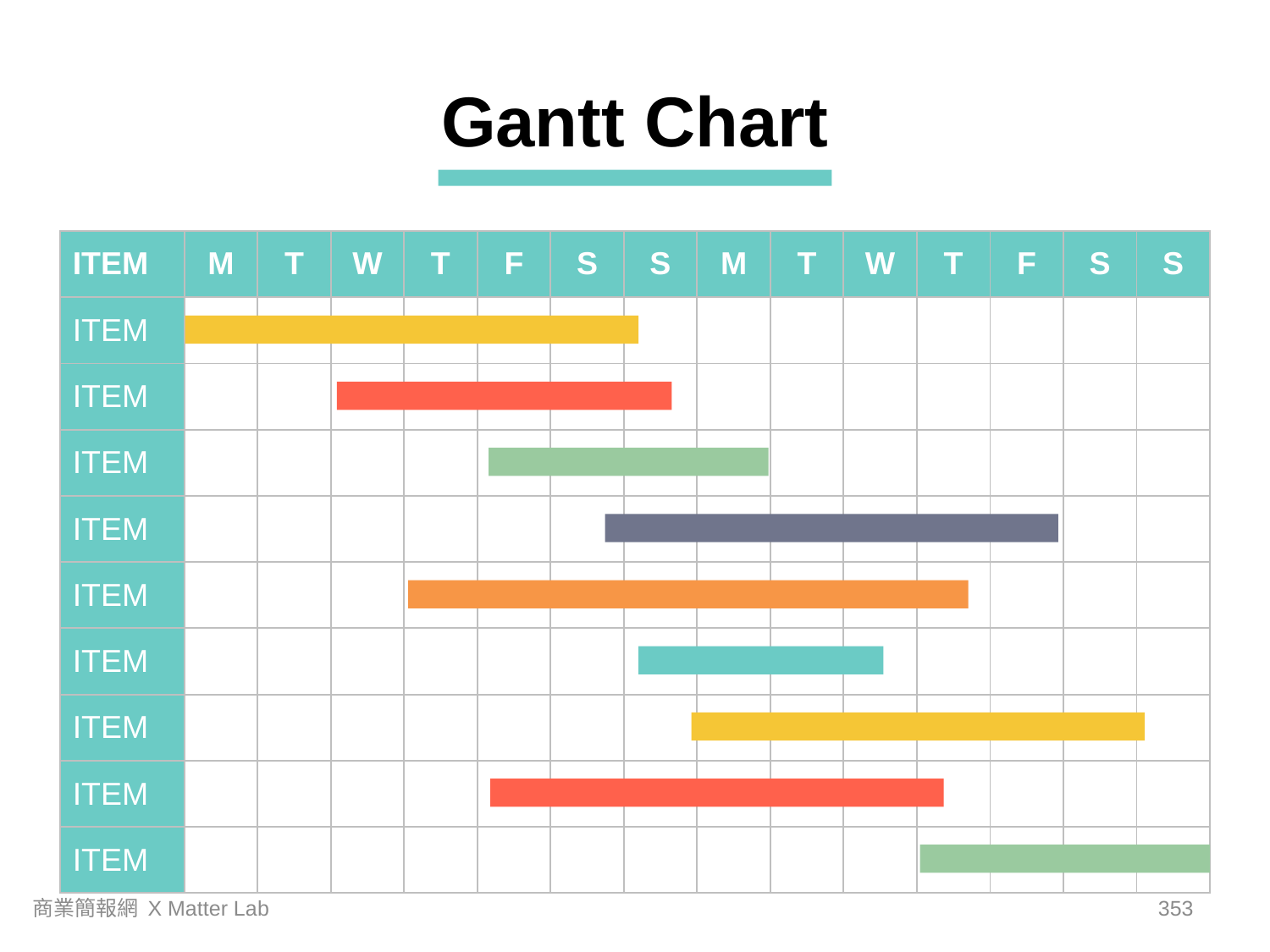

Gantt Chart

| ITEM | M | T | W | T | F | S | S | M | T | W | T | F | S | S |
| --- | --- | --- | --- | --- | --- | --- | --- | --- | --- | --- | --- | --- | --- | --- |
| ITEM |  |  |  |  |  |  |  |  |  |  |  |  |  |  |
| ITEM |  |  |  |  |  |  |  |  |  |  |  |  |  |  |
| ITEM |  |  |  |  |  |  |  |  |  |  |  |  |  |  |
| ITEM |  |  |  |  |  |  |  |  |  |  |  |  |  |  |
| ITEM |  |  |  |  |  |  |  |  |  |  |  |  |  |  |
| ITEM |  |  |  |  |  |  |  |  |  |  |  |  |  |  |
| ITEM |  |  |  |  |  |  |  |  |  |  |  |  |  |  |
| ITEM |  |  |  |  |  |  |  |  |  |  |  |  |  |  |
| ITEM |  |  |  |  |  |  |  |  |  |  |  |  |  |  |

商業簡報網 X Matter Lab
353